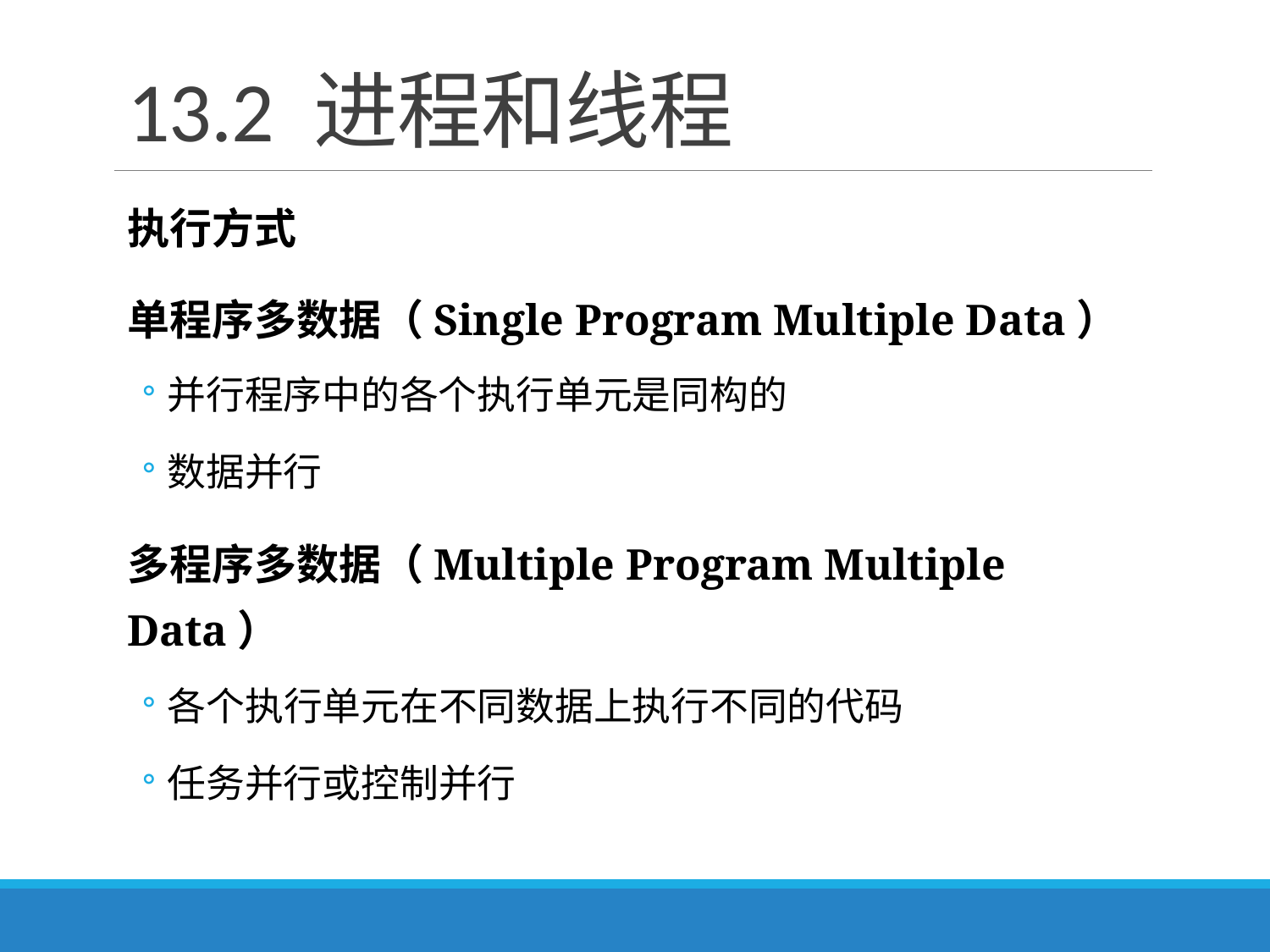

# 13.2 进程和线程

执行方式
单程序多数据（Single Program Multiple Data）
并行程序中的各个执行单元是同构的
数据并行
多程序多数据（Multiple Program Multiple Data）
各个执行单元在不同数据上执行不同的代码
任务并行或控制并行